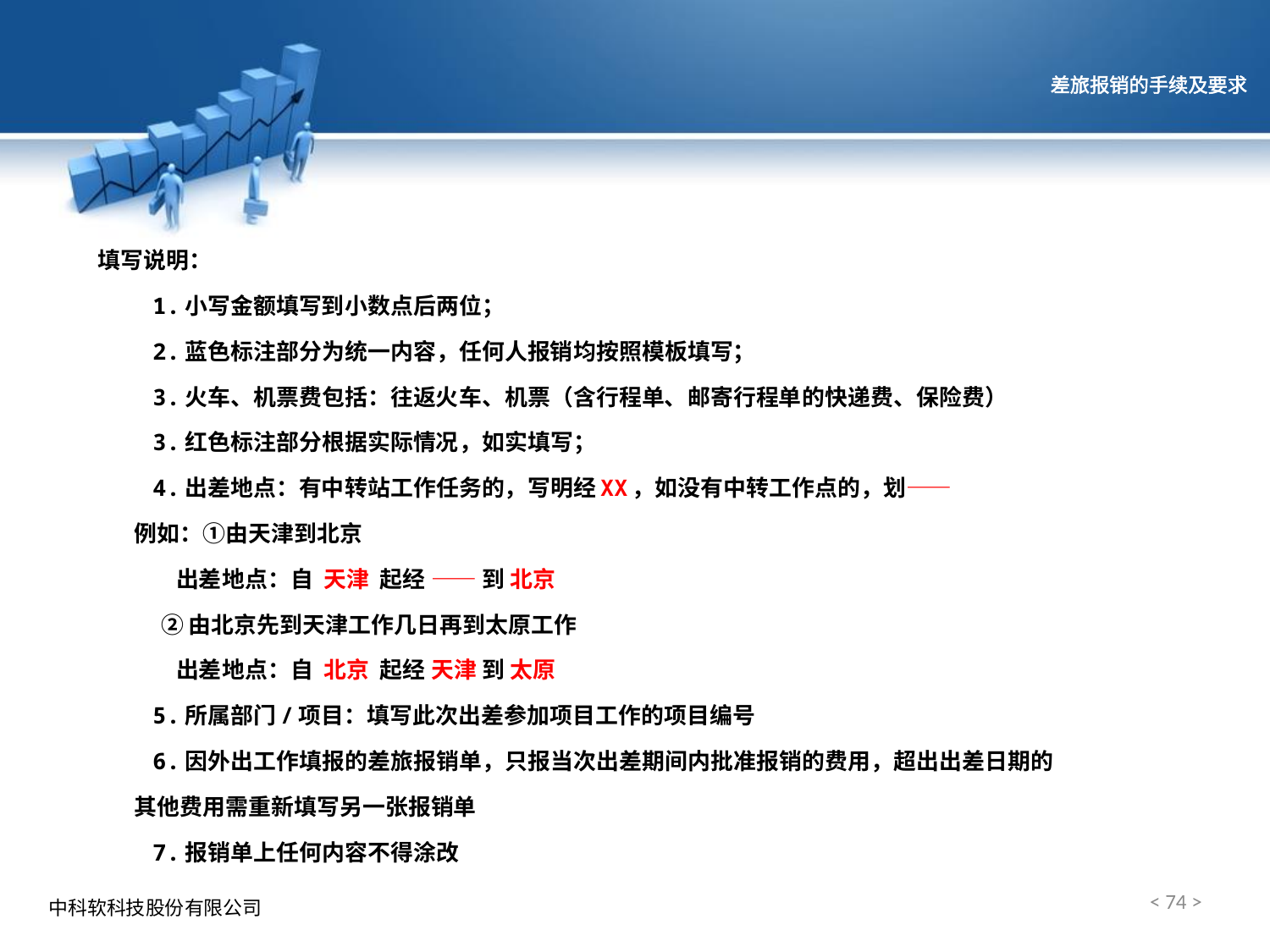

# 差旅报销的手续及要求
填写说明：
    1.小写金额填写到小数点后两位；
    2.蓝色标注部分为统一内容，任何人报销均按照模板填写；
    3.火车、机票费包括：往返火车、机票（含行程单、邮寄行程单的快递费、保险费）
    3.红色标注部分根据实际情况，如实填写；
    4.出差地点：有中转站工作任务的，写明经XX，如没有中转工作点的，划——
      例如：①由天津到北京
              出差地点：自  天津  起经 —— 到 北京
            ②由北京先到天津工作几日再到太原工作
              出差地点：自  北京  起经 天津 到 太原
    5.所属部门/项目：填写此次出差参加项目工作的项目编号
    6.因外出工作填报的差旅报销单，只报当次出差期间内批准报销的费用，超出出差日期的
      其他费用需重新填写另一张报销单
    7.报销单上任何内容不得涂改